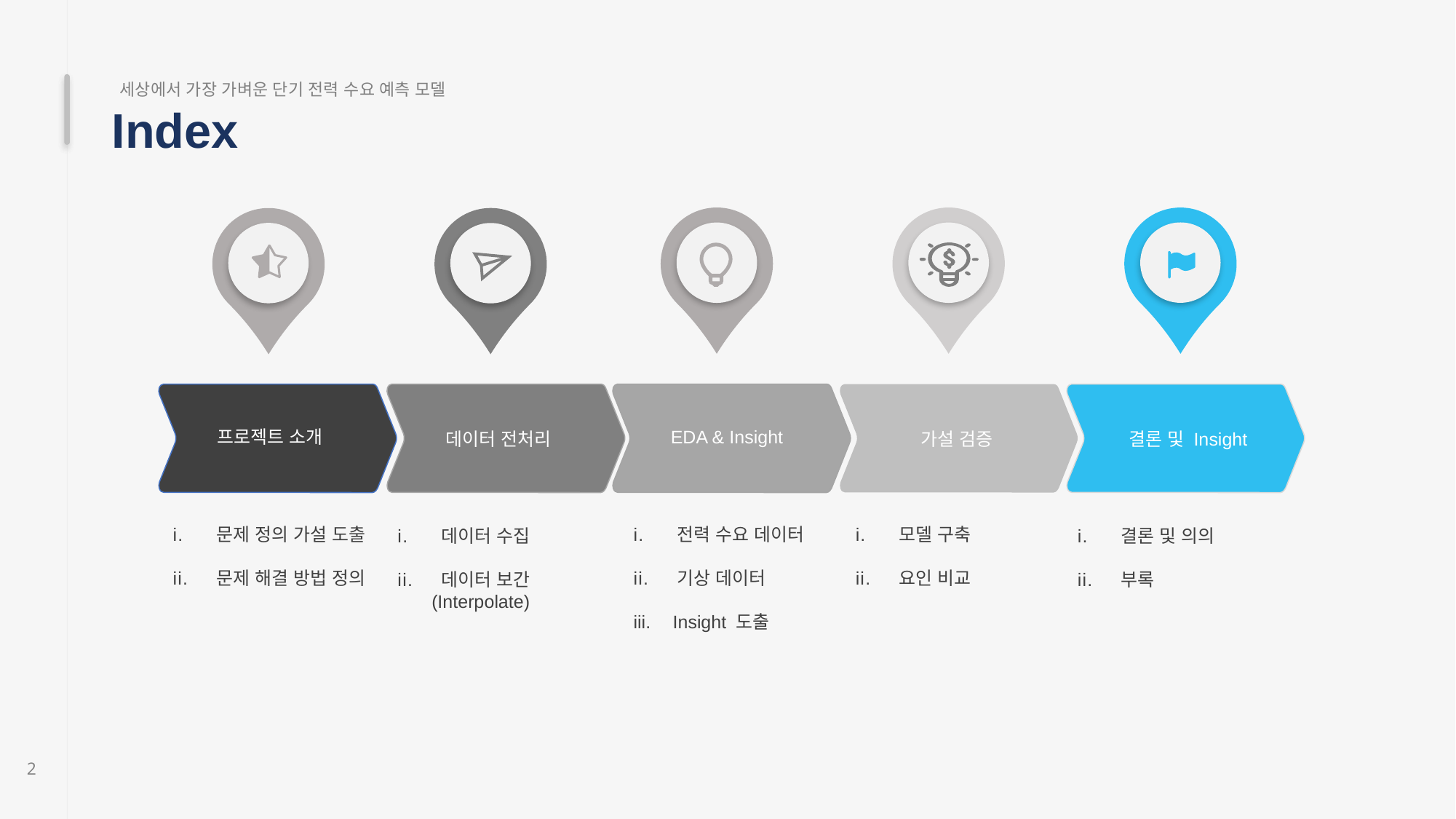

세상에서 가장 가벼운 단기 전력 수요 예측 모델

Index

프로젝트 소개
EDA & Insight
데이터 전처리
가설 검증
결론 및 Insight
 모델 구축

 요인 비교
 전력 수요 데이터

 기상 데이터

 Insight 도출
 문제 정의 가설 도출

 문제 해결 방법 정의
 데이터 수집

 데이터 보간
(Interpolate)
 결론 및 의의

 부록
2